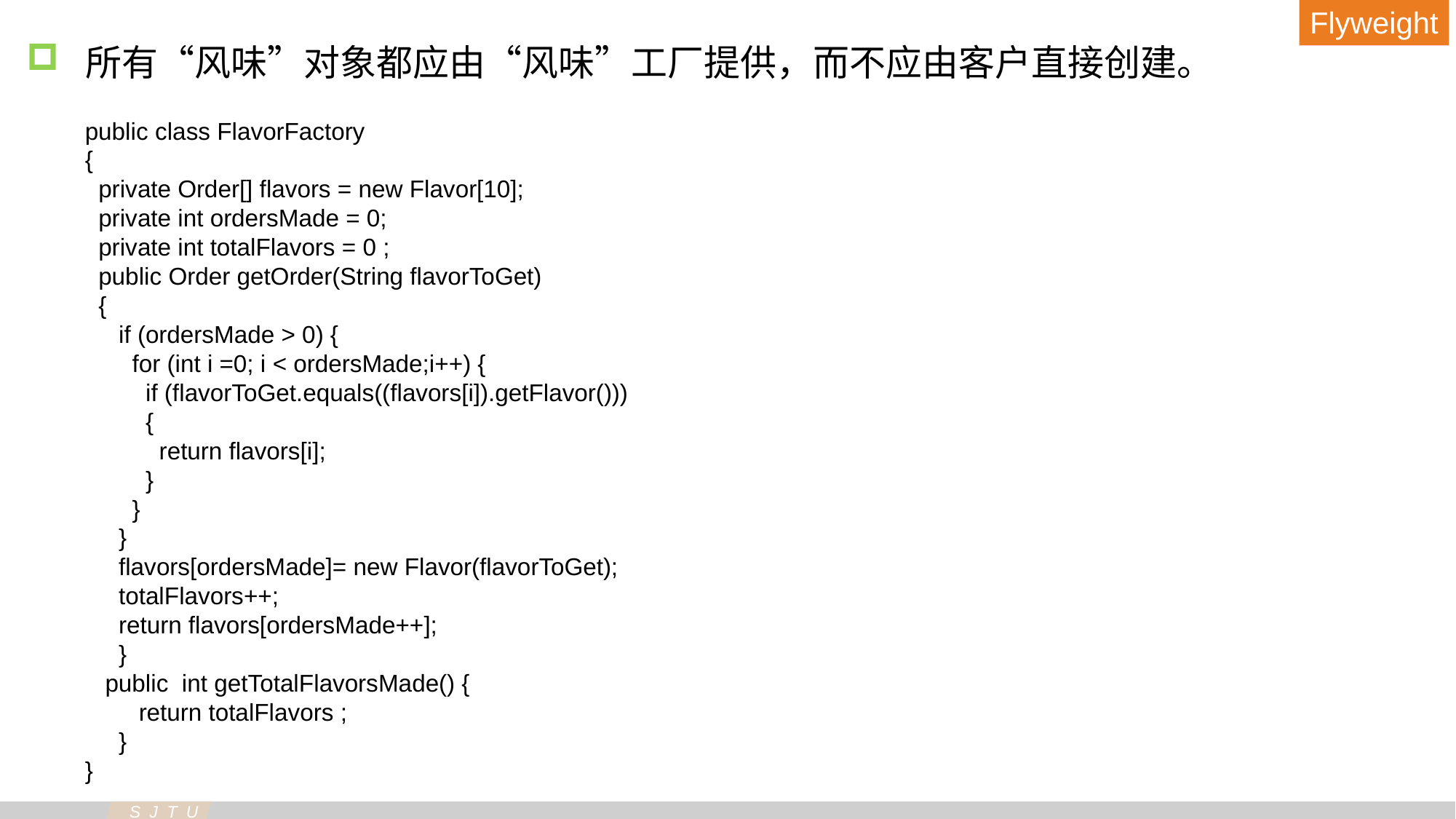

Flyweight
  所有“风味”对象都应由“风味”工厂提供，而不应由客户直接创建。

public class FlavorFactory
{
  private Order[] flavors = new Flavor[10];
  private int ordersMade = 0;
  private int totalFlavors = 0 ;
  public Order getOrder(String flavorToGet)
  {
     if (ordersMade > 0) {
       for (int i =0; i < ordersMade;i++) {
         if (flavorToGet.equals((flavors[i]).getFlavor()))
         {
           return flavors[i];
         }
       }
     }
     flavors[ordersMade]= new Flavor(flavorToGet);
     totalFlavors++;
     return flavors[ordersMade++];
     }
   public  int getTotalFlavorsMade() {
        return totalFlavors ;
     }
}
143